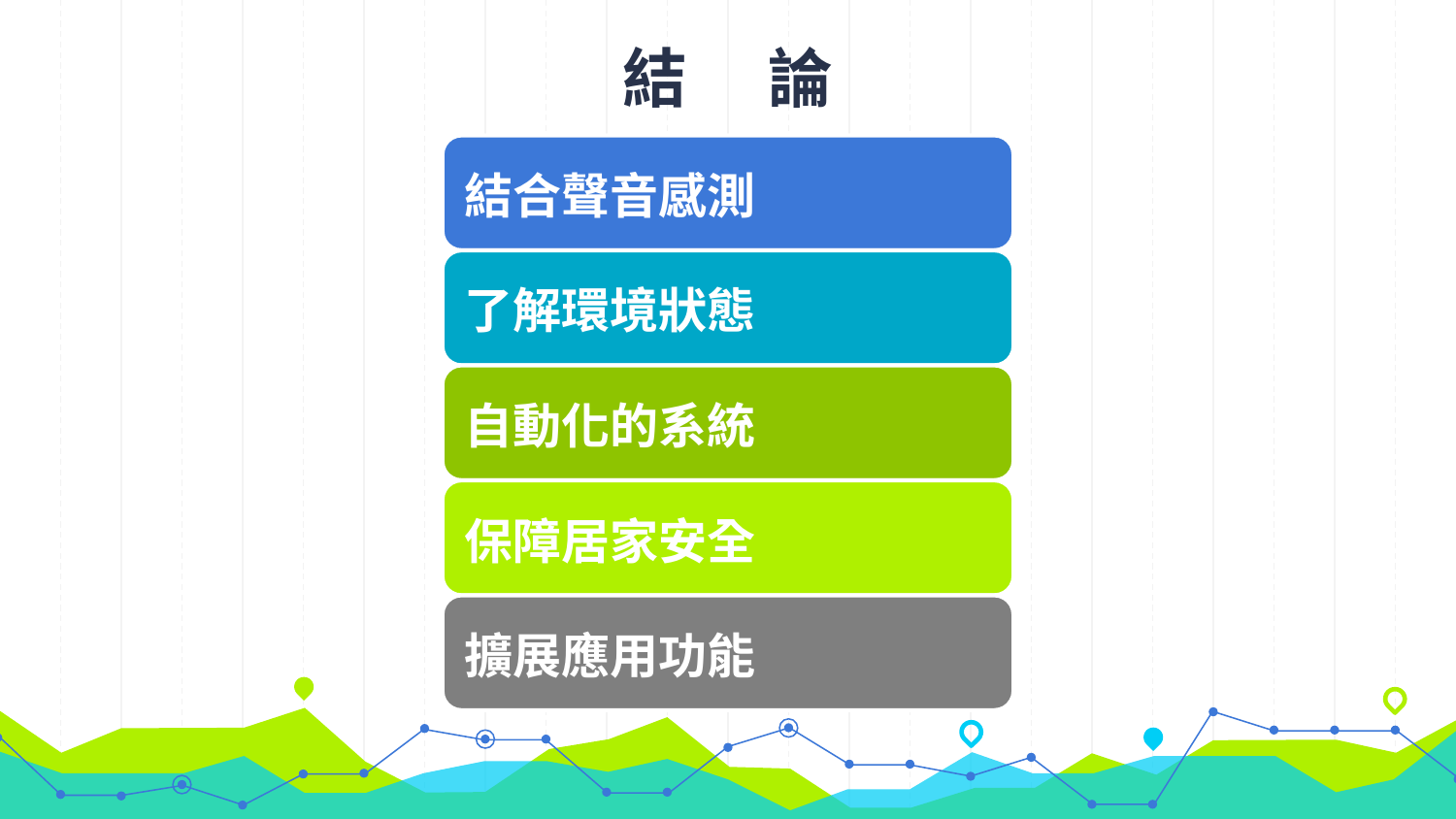

結	論
結合聲音感測
了解環境狀態
擴展應用功能
自動化的系統
保障居家安全